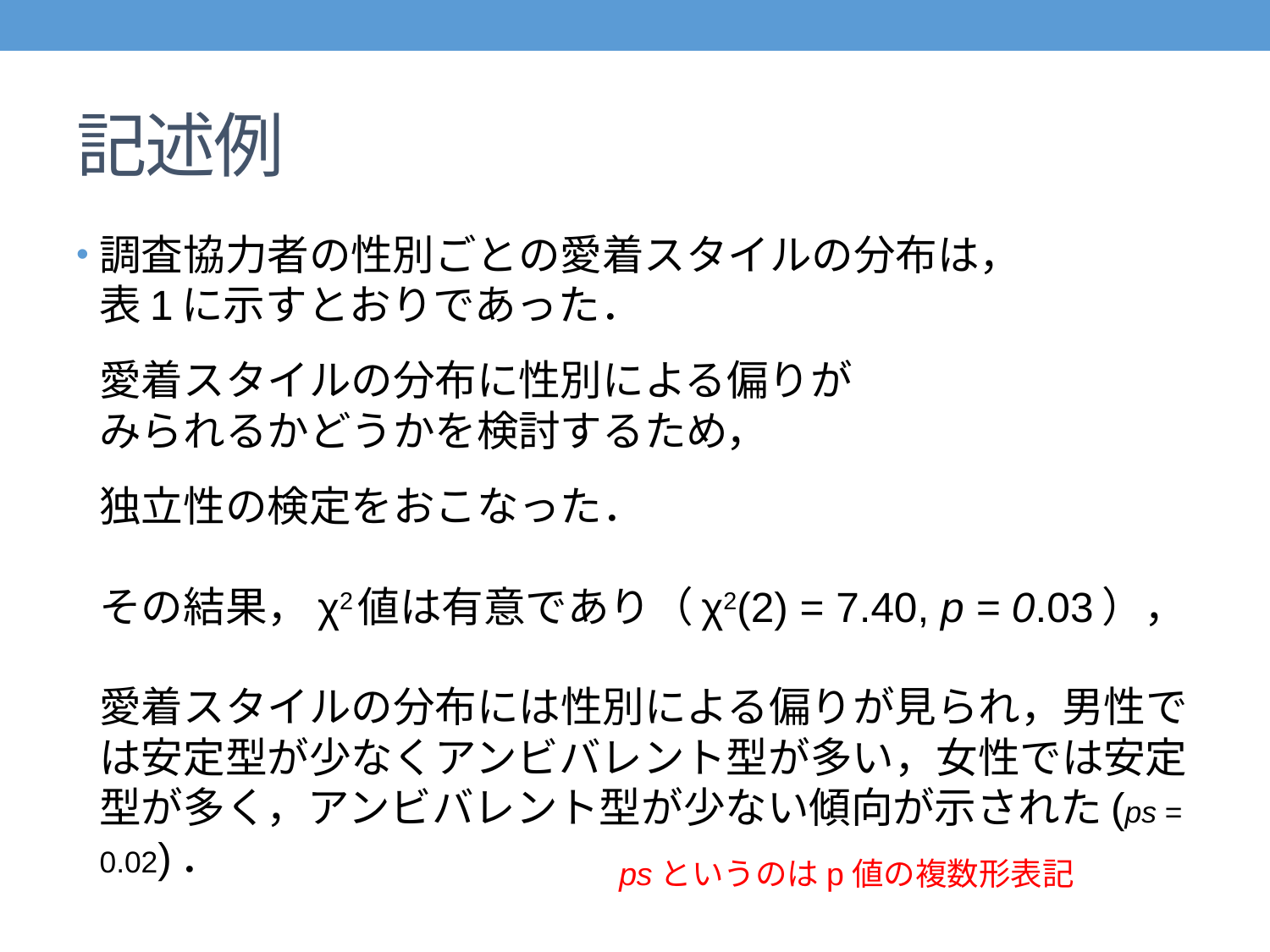

# 記述例
調査協力者の性別ごとの愛着スタイルの分布は，
表1に示すとおりであった．
愛着スタイルの分布に性別による偏りが
みられるかどうかを検討するため，
独立性の検定をおこなった．
その結果，χ2値は有意であり（χ2(2) = 7.40, p = 0.03），
愛着スタイルの分布には性別による偏りが見られ，男性では安定型が少なくアンビバレント型が多い，女性では安定型が多く，アンビバレント型が少ない傾向が示された(ps = 0.02)．
psというのはp値の複数形表記